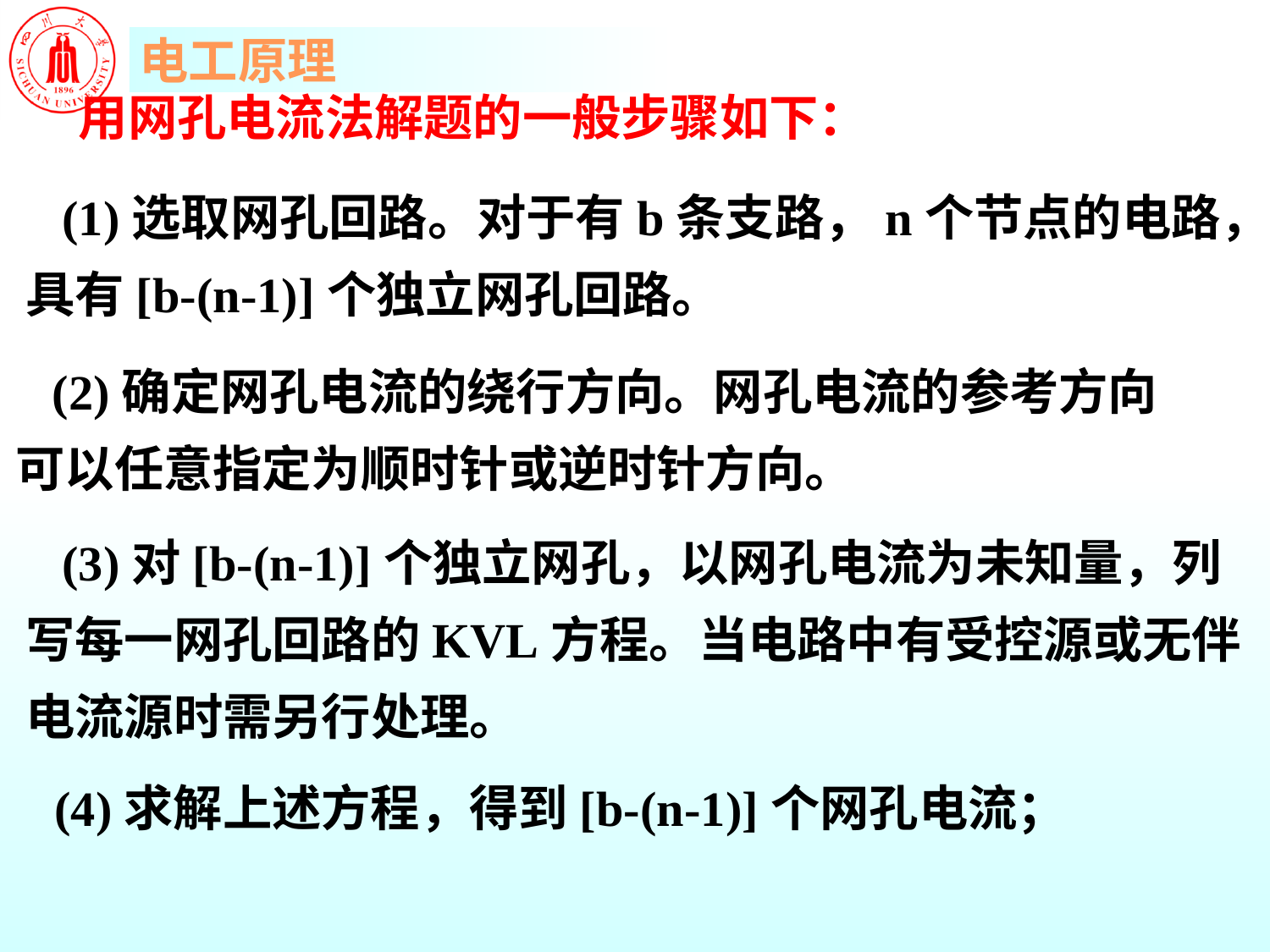

用网孔电流法解题的一般步骤如下：
(1)选取网孔回路。对于有b条支路，n个节点的电路，具有[b-(n-1)]个独立网孔回路。
(2)确定网孔电流的绕行方向。网孔电流的参考方向可以任意指定为顺时针或逆时针方向。
(3)对[b-(n-1)]个独立网孔，以网孔电流为未知量，列写每一网孔回路的KVL方程。当电路中有受控源或无伴电流源时需另行处理。
(4)求解上述方程，得到[b-(n-1)]个网孔电流；

36